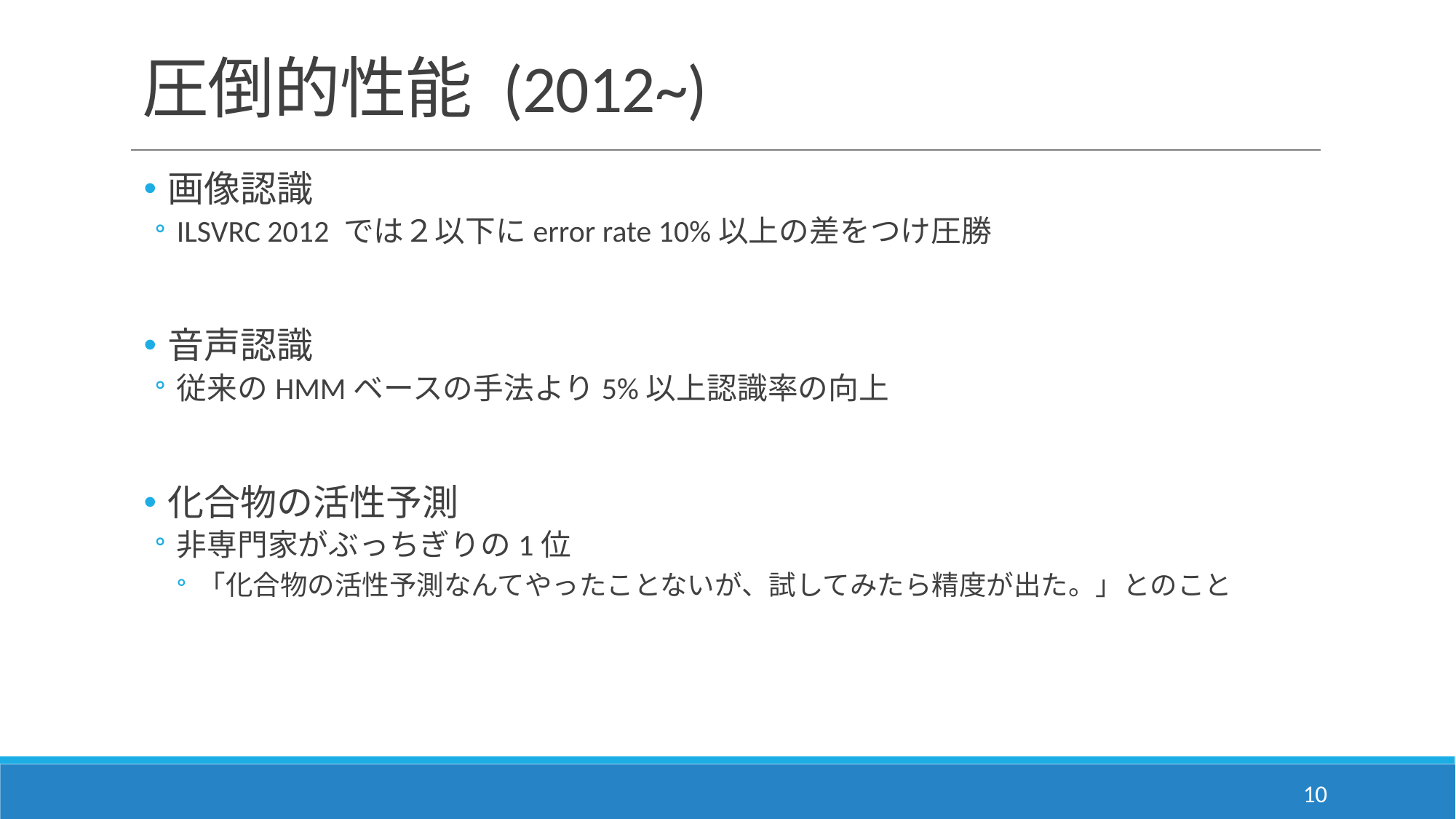

# 圧倒的性能 (2012~)
画像認識
ILSVRC 2012 では２以下にerror rate 10%以上の差をつけ圧勝

音声認識
従来のHMMベースの手法より5%以上認識率の向上

化合物の活性予測
非専門家がぶっちぎりの1位
「化合物の活性予測なんてやったことないが、試してみたら精度が出た。」とのこと
10